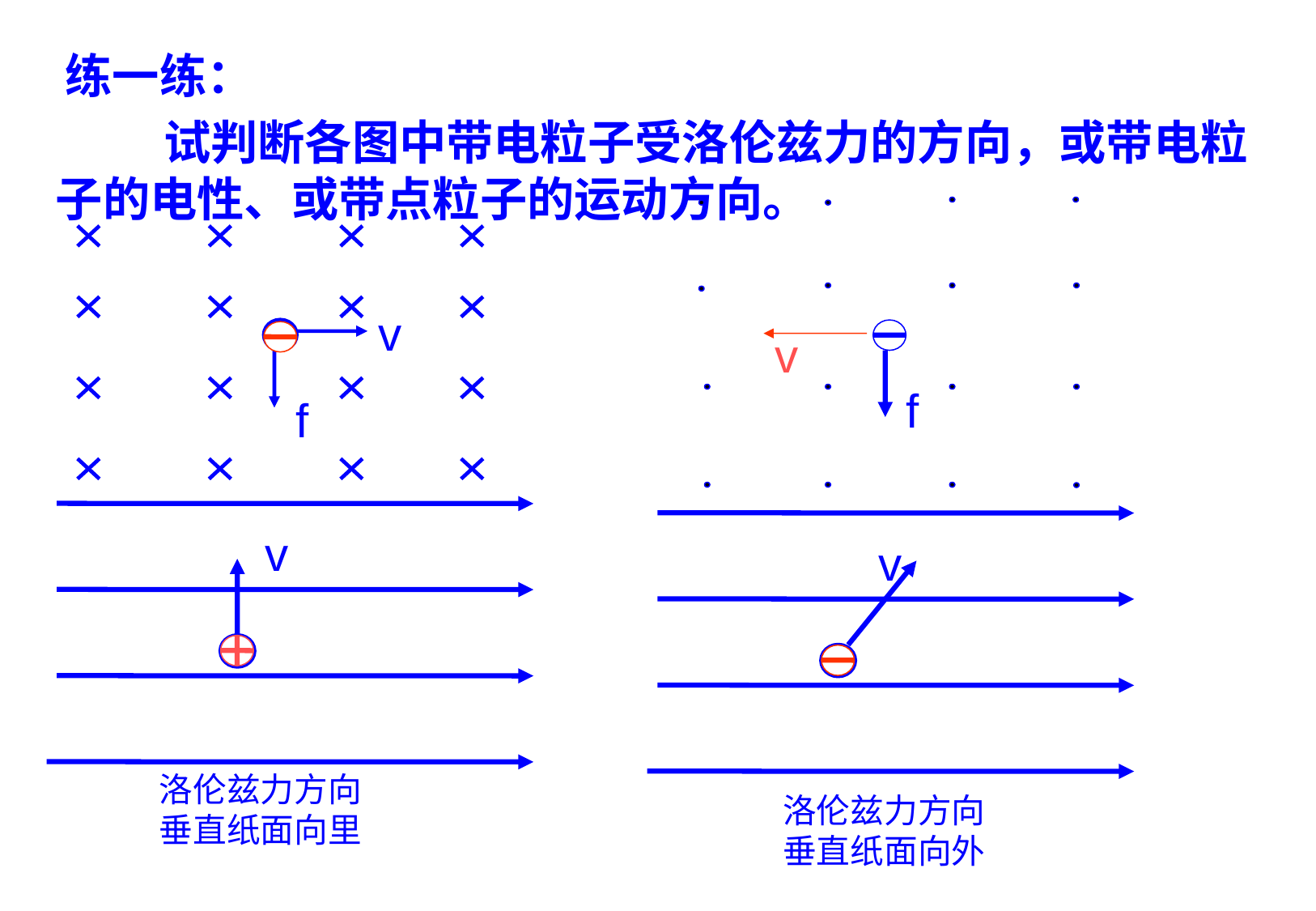

练一练：
         试判断各图中带电粒子受洛伦兹力的方向，或带电粒子的电性、或带点粒子的运动方向。

f

v

f

v

v

v

洛伦兹力方向
垂直纸面向里
洛伦兹力方向
垂直纸面向外